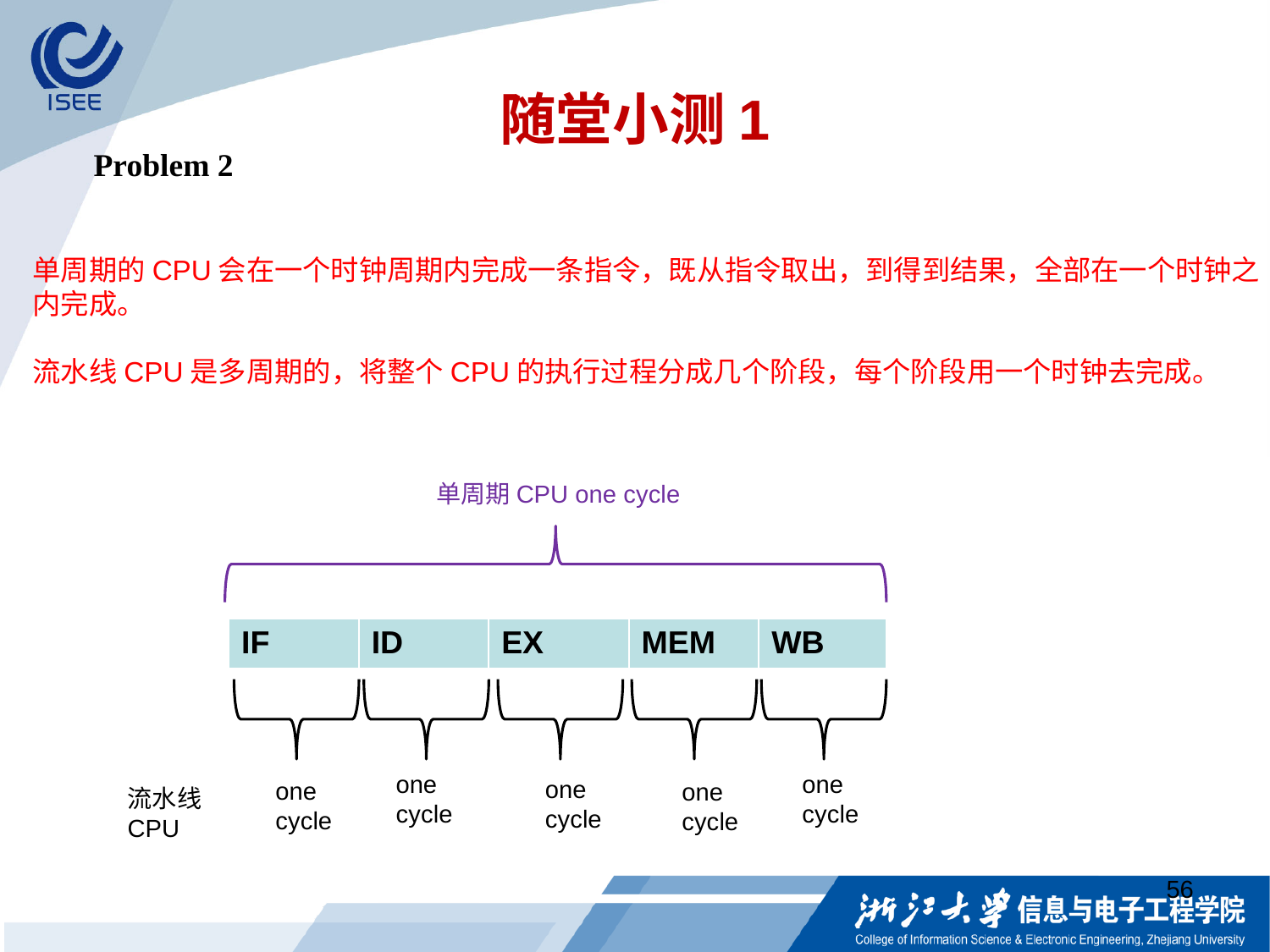

# 随堂小测1
Problem 2

单周期的CPU会在一个时钟周期内完成一条指令，既从指令取出，到得到结果，全部在一个时钟之内完成。
流水线CPU是多周期的，将整个CPU的执行过程分成几个阶段，每个阶段用一个时钟去完成。
单周期CPU one cycle
| IF | ID | EX | MEM | WB |
| --- | --- | --- | --- | --- |

one cycle
one cycle
one cycle
one cycle
one cycle
流水线CPU
56